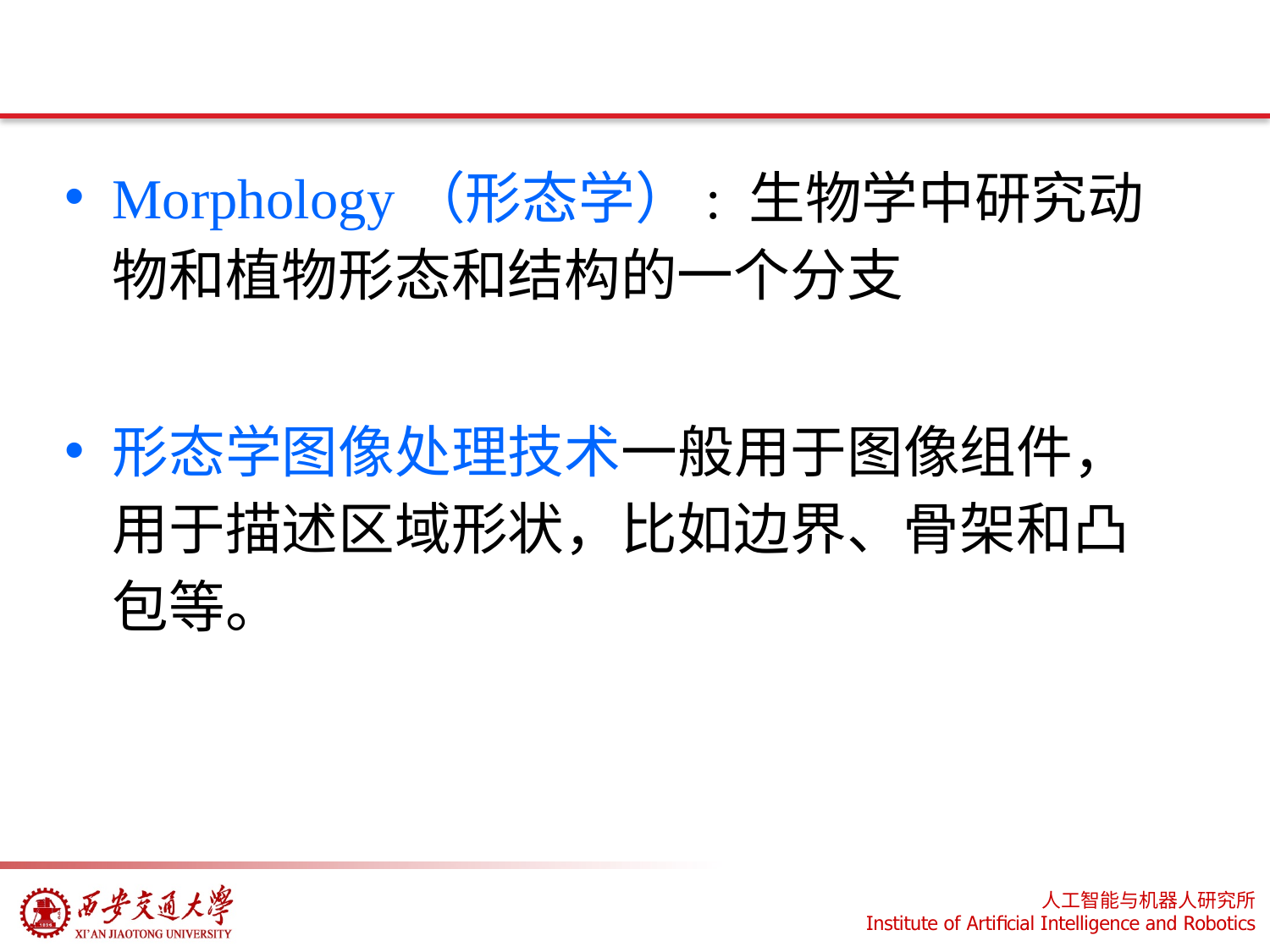

Morphology（形态学）: 生物学中研究动物和植物形态和结构的一个分支

形态学图像处理技术一般用于图像组件，用于描述区域形状，比如边界、骨架和凸包等。